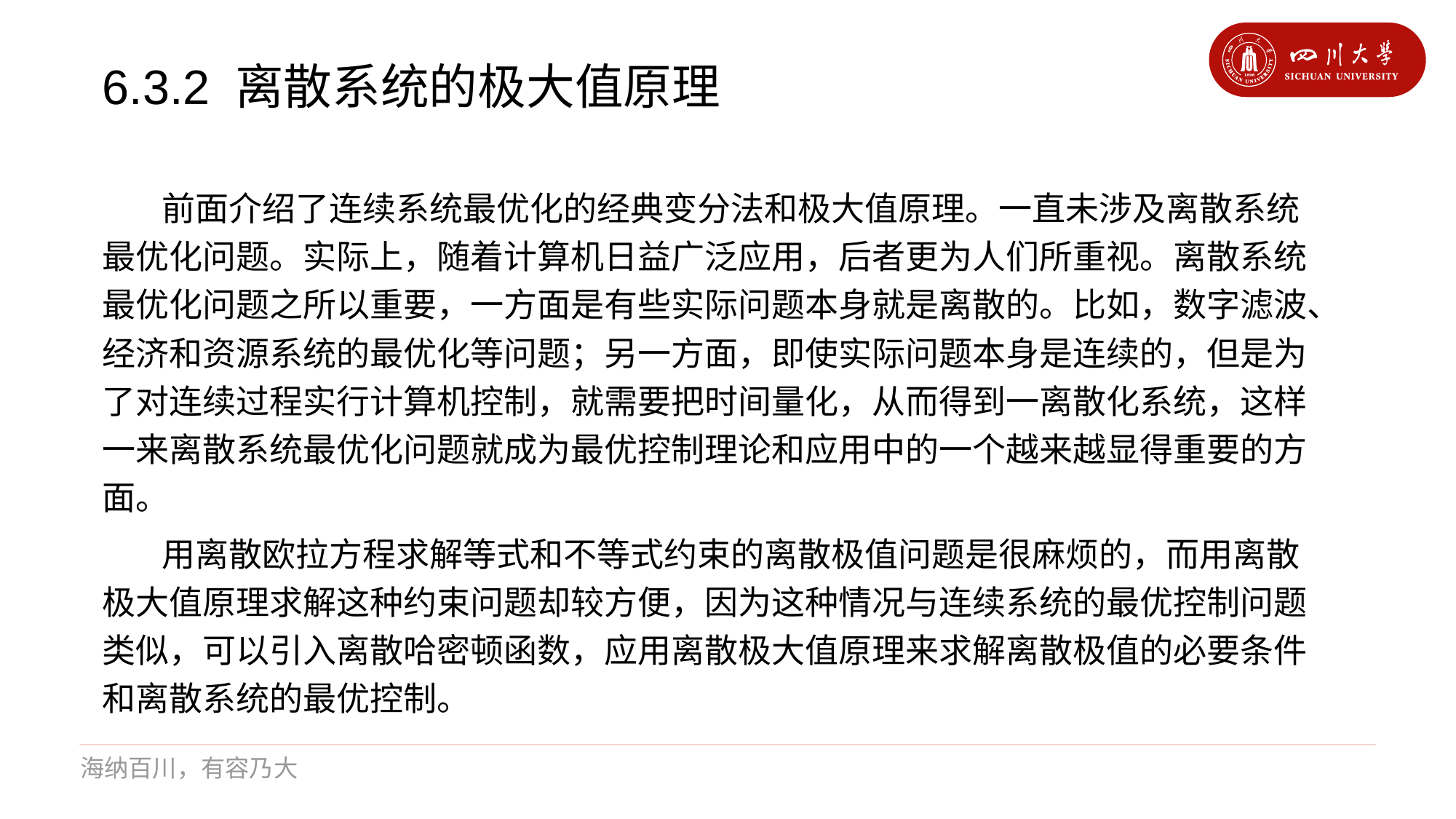

# 6.3.2 离散系统的极大值原理
       前面介绍了连续系统最优化的经典变分法和极大值原理。一直未涉及离散系统最优化问题。实际上，随着计算机日益广泛应用，后者更为人们所重视。离散系统最优化问题之所以重要，一方面是有些实际问题本身就是离散的。比如，数字滤波、经济和资源系统的最优化等问题；另一方面，即使实际问题本身是连续的，但是为了对连续过程实行计算机控制，就需要把时间量化，从而得到一离散化系统，这样一来离散系统最优化问题就成为最优控制理论和应用中的一个越来越显得重要的方面。
       用离散欧拉方程求解等式和不等式约束的离散极值问题是很麻烦的，而用离散极大值原理求解这种约束问题却较方便，因为这种情况与连续系统的最优控制问题类似，可以引入离散哈密顿函数，应用离散极大值原理来求解离散极值的必要条件和离散系统的最优控制。